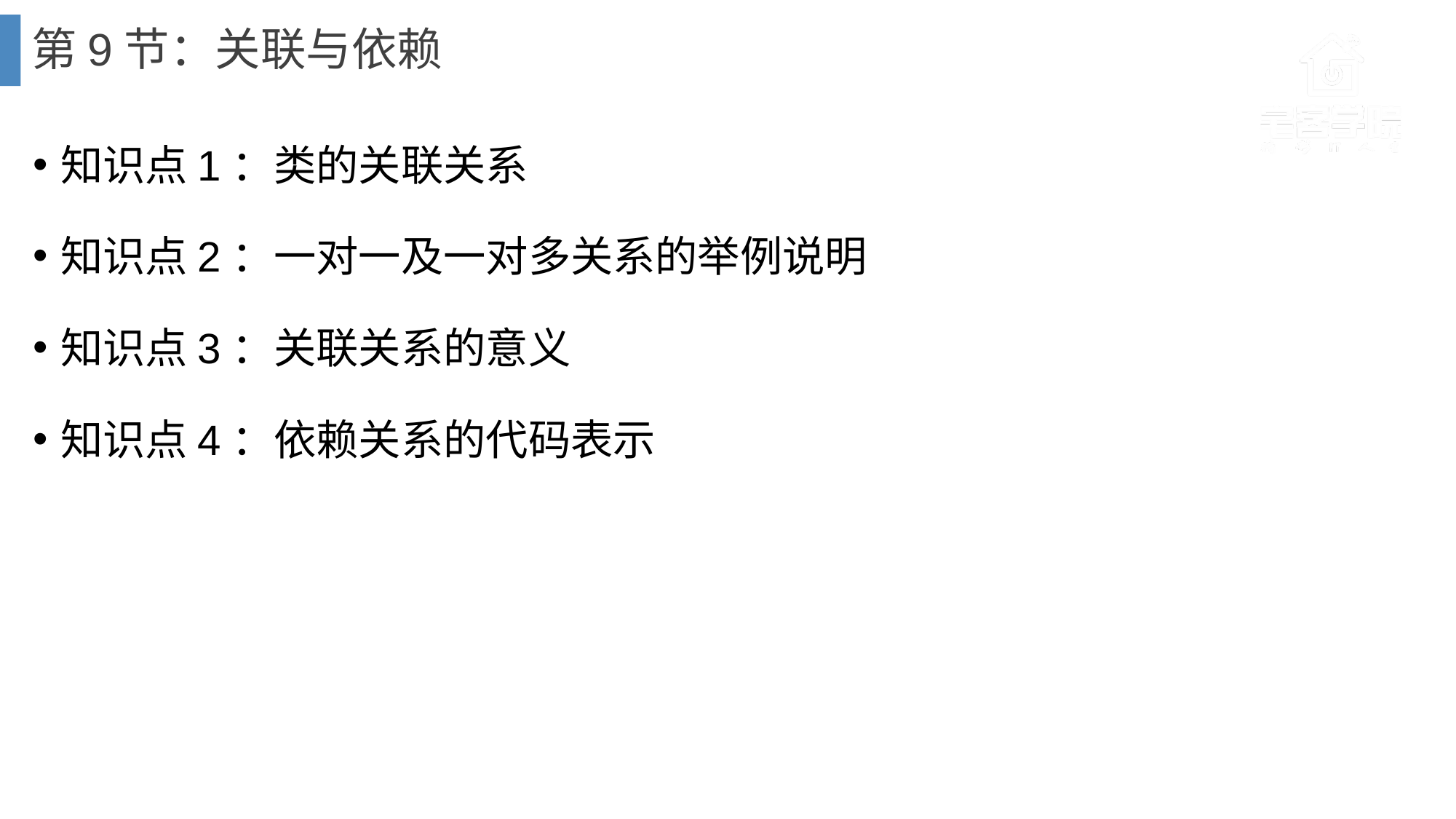

# 第9节：关联与依赖
知识点1：类的关联关系
知识点2：一对一及一对多关系的举例说明
知识点3：关联关系的意义
知识点4：依赖关系的代码表示